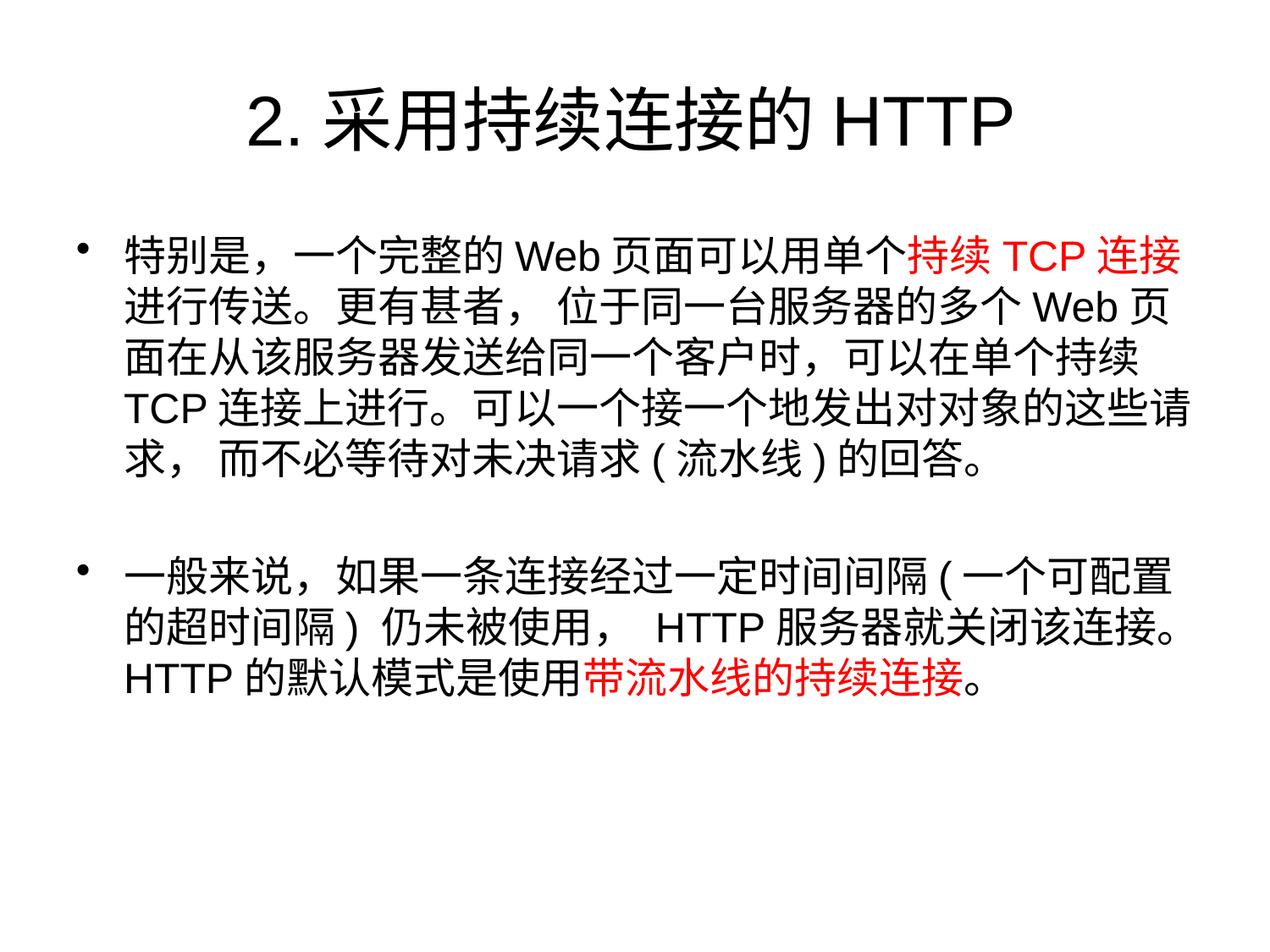

# 2.采用持续连接的HTTP
特别是，一个完整的Web页面可以用单个持续TCP连接进行传送。更有甚者， 位于同一台服务器的多个Web页面在从该服务器发送给同一个客户时，可以在单个持续TCP连接上进行。可以一个接一个地发出对对象的这些请求， 而不必等待对未决请求(流水线)的回答。

一般来说，如果一条连接经过一定时间间隔(一个可配置的超时间隔) 仍未被使用， HTTP服务器就关闭该连接。HTTP的默认模式是使用带流水线的持续连接。